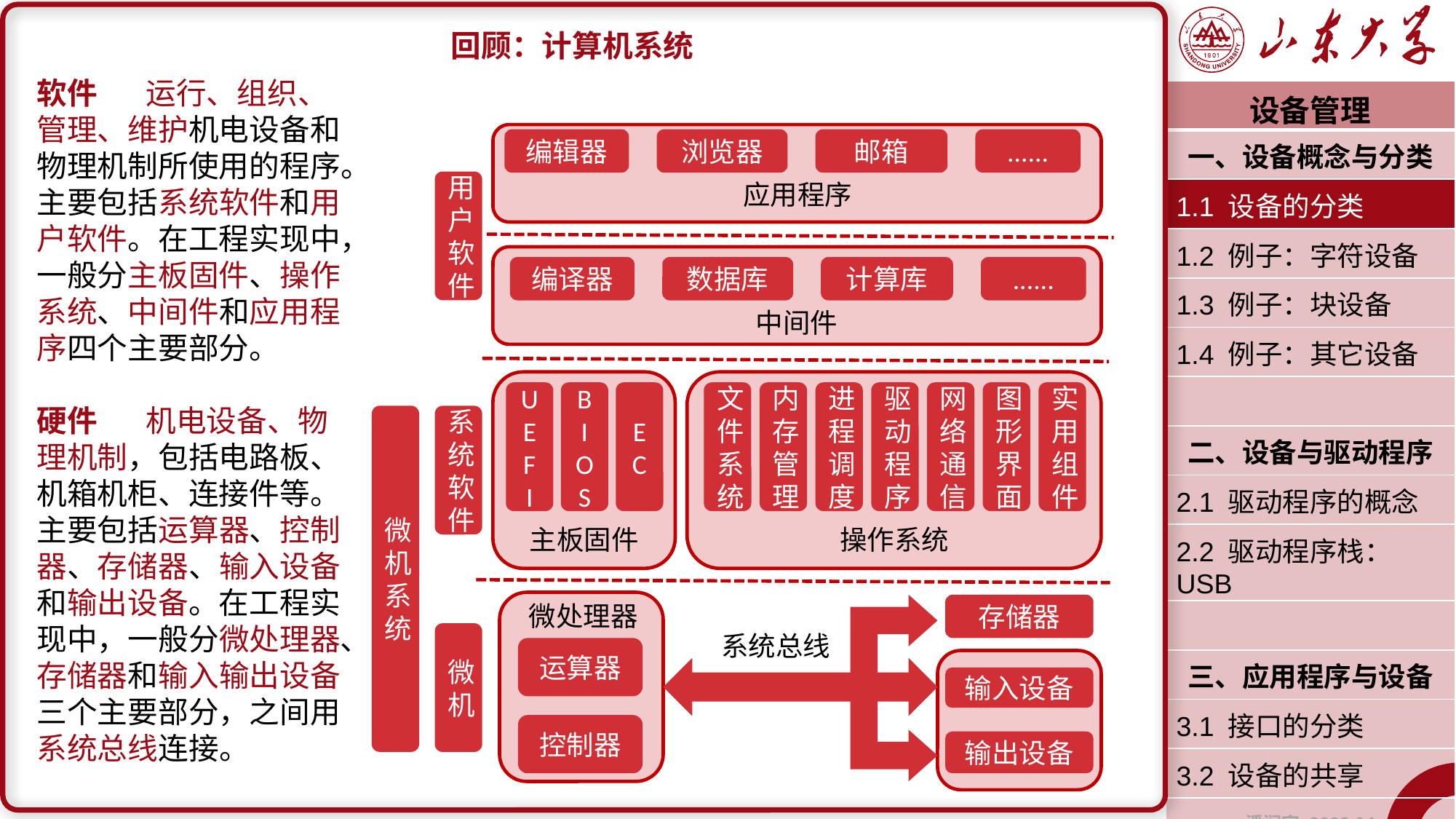

回顾：计算机系统
软件	运行、组织、管理、维护机电设备和物理机制所使用的程序。主要包括系统软件和用户软件。在工程实现中，一般分主板固件、操作系统、中间件和应用程序四个主要部分。

硬件	机电设备、物理机制，包括电路板、机箱机柜、连接件等。主要包括运算器、控制器、存储器、输入设备和输出设备。在工程实现中，一般分微处理器、存储器和输入输出设备三个主要部分，之间用系统总线连接。

| 设备管理 |
| --- |
| 一、设备概念与分类 |
| 1.1 设备的分类 |
| 1.2 例子：字符设备 |
| 1.3 例子：块设备 |
| 1.4 例子：其它设备 |
|  |
| 二、设备与驱动程序 |
| 2.1 驱动程序的概念 |
| 2.2 驱动程序栈：USB |
|  |
| 三、应用程序与设备 |
| 3.1 接口的分类 |
| 3.2 设备的共享 |
| 潘润宇 2023.04 |

编辑器
浏览器
邮箱
......
用户软件
应用程序

编译器
数据库
计算库
......
中间件

U
E
F
I
B
I
O
S
E
C
文件系统
内存管理
进程调度
驱动程序
网络通信
图形界面
实用组件
微机
系统
系统软件
主板固件
操作系统

微处理器
存储器

微机
系统总线
运算器

输入设备

控制器
输出设备